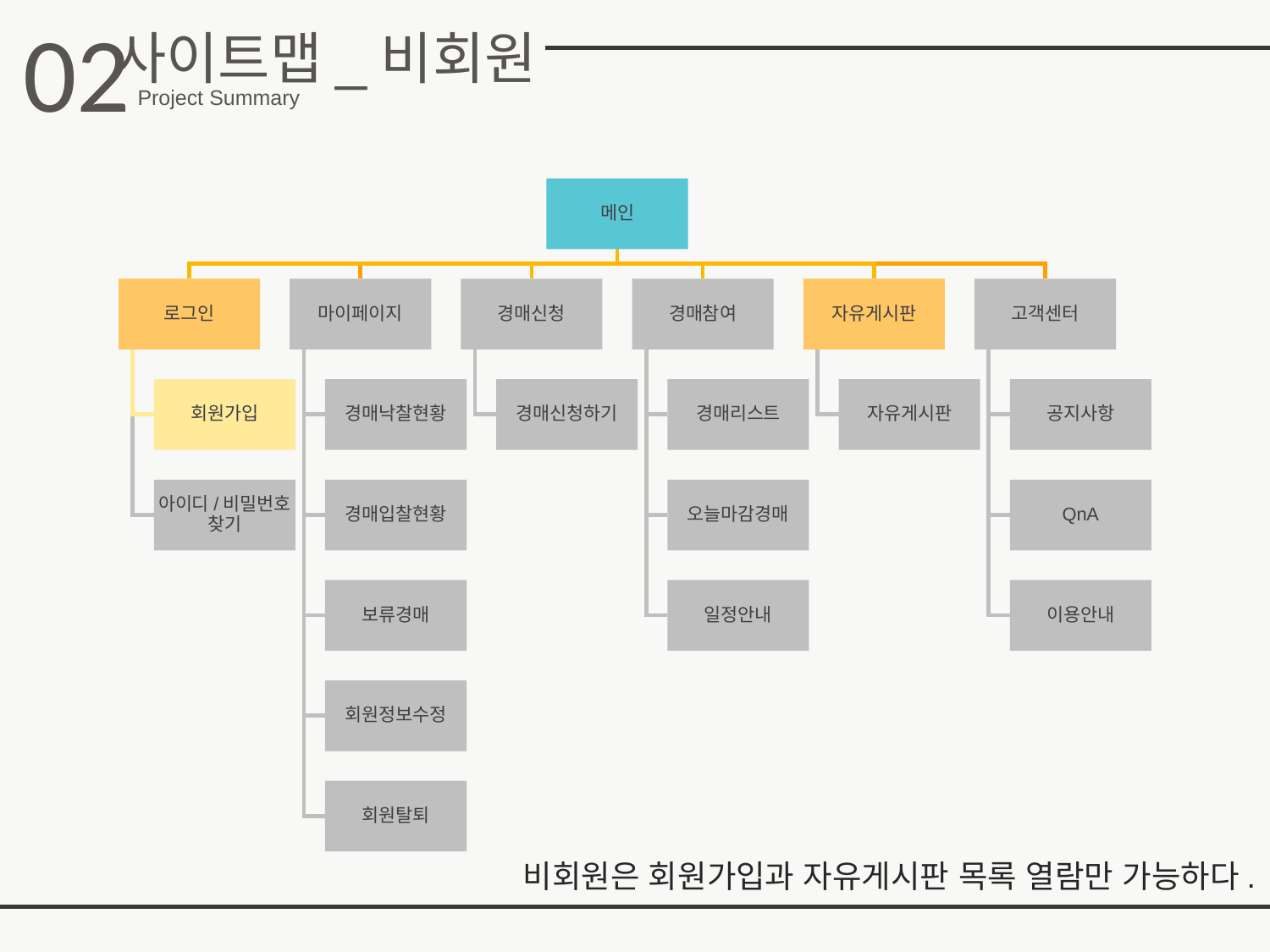

02
사이트맵_비회원
Project Summary
메인
로그인
회원가입
아이디/비밀번호 찾기
마이페이지
경매낙찰현황
경매입찰현황
보류경매
회원정보수정
회원탈퇴
경매신청
경매신청하기
경매참여
경매리스트
오늘마감경매
일정안내
자유게시판
자유게시판
고객센터
공지사항
QnA
이용안내
비회원은 회원가입과 자유게시판 목록 열람만 가능하다.